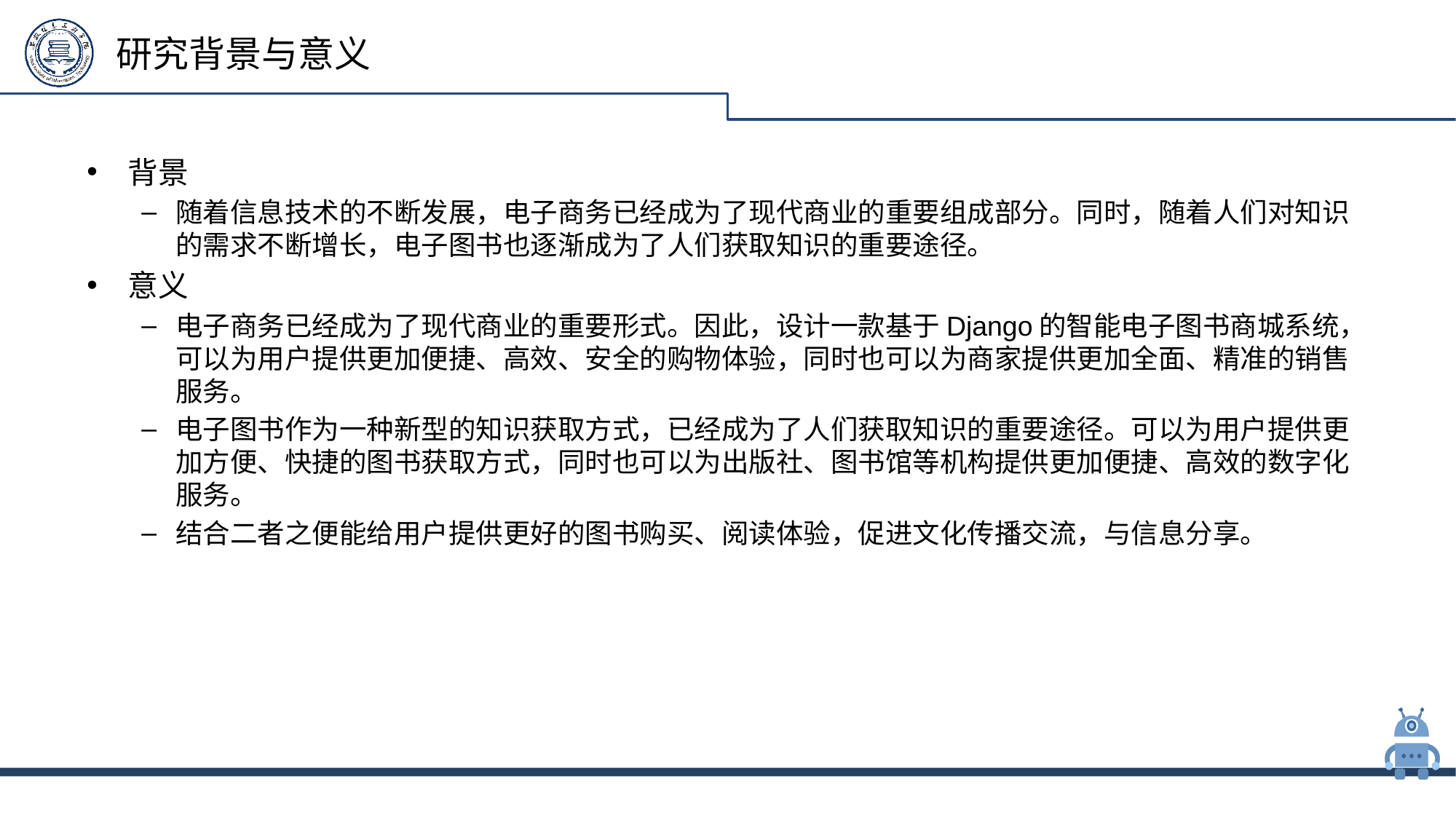

# 研究背景与意义
背景
随着信息技术的不断发展，电子商务已经成为了现代商业的重要组成部分。同时，随着人们对知识的需求不断增长，电子图书也逐渐成为了人们获取知识的重要途径。
意义
电子商务已经成为了现代商业的重要形式。因此，设计一款基于Django的智能电子图书商城系统，可以为用户提供更加便捷、高效、安全的购物体验，同时也可以为商家提供更加全面、精准的销售服务。
电子图书作为一种新型的知识获取方式，已经成为了人们获取知识的重要途径。可以为用户提供更加方便、快捷的图书获取方式，同时也可以为出版社、图书馆等机构提供更加便捷、高效的数字化服务。
结合二者之便能给用户提供更好的图书购买、阅读体验，促进文化传播交流，与信息分享。